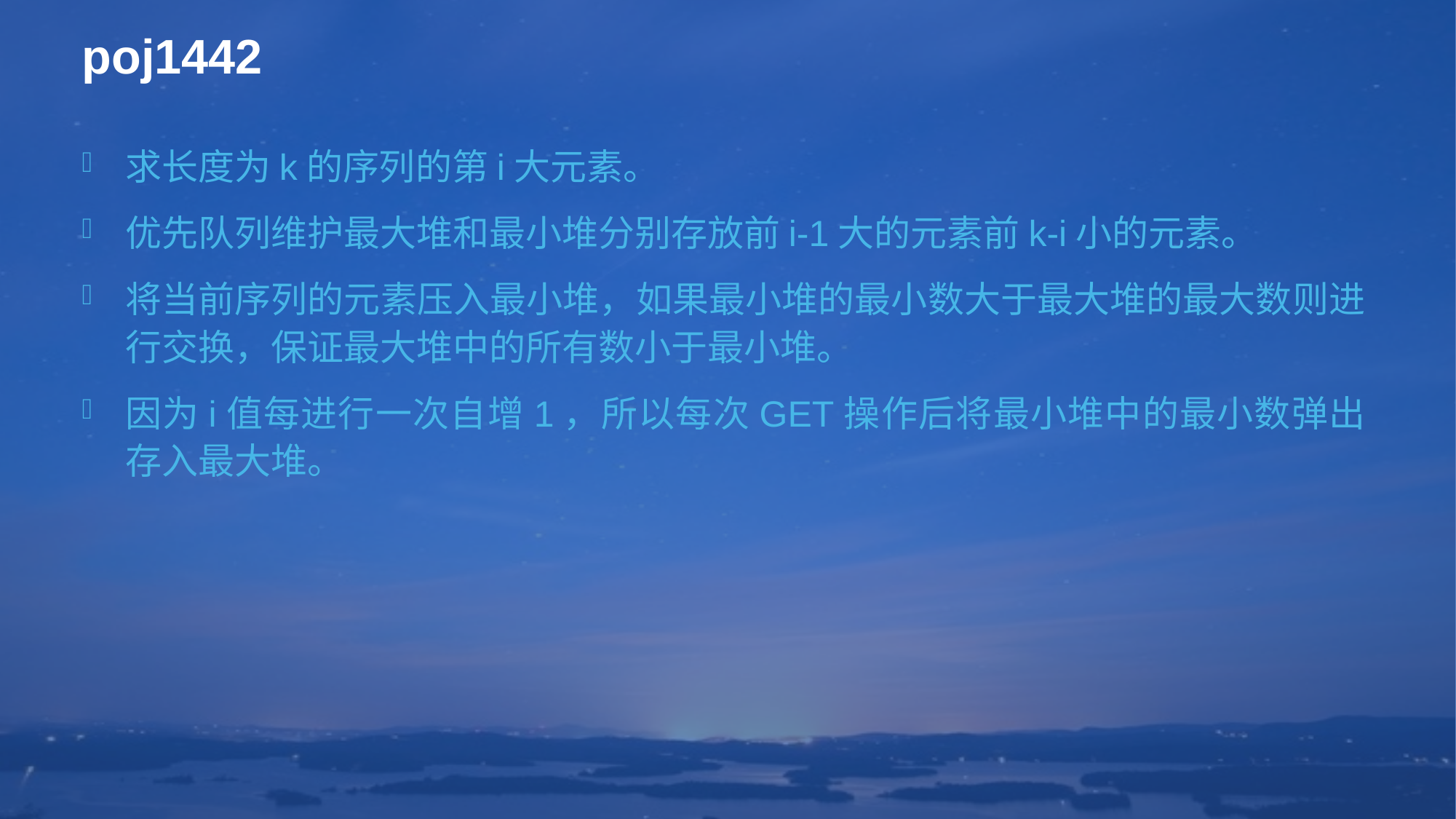

# poj1442
求长度为k的序列的第i大元素。
优先队列维护最大堆和最小堆分别存放前i-1大的元素前k-i小的元素。
将当前序列的元素压入最小堆，如果最小堆的最小数大于最大堆的最大数则进行交换，保证最大堆中的所有数小于最小堆。
因为i值每进行一次自增1，所以每次GET操作后将最小堆中的最小数弹出存入最大堆。